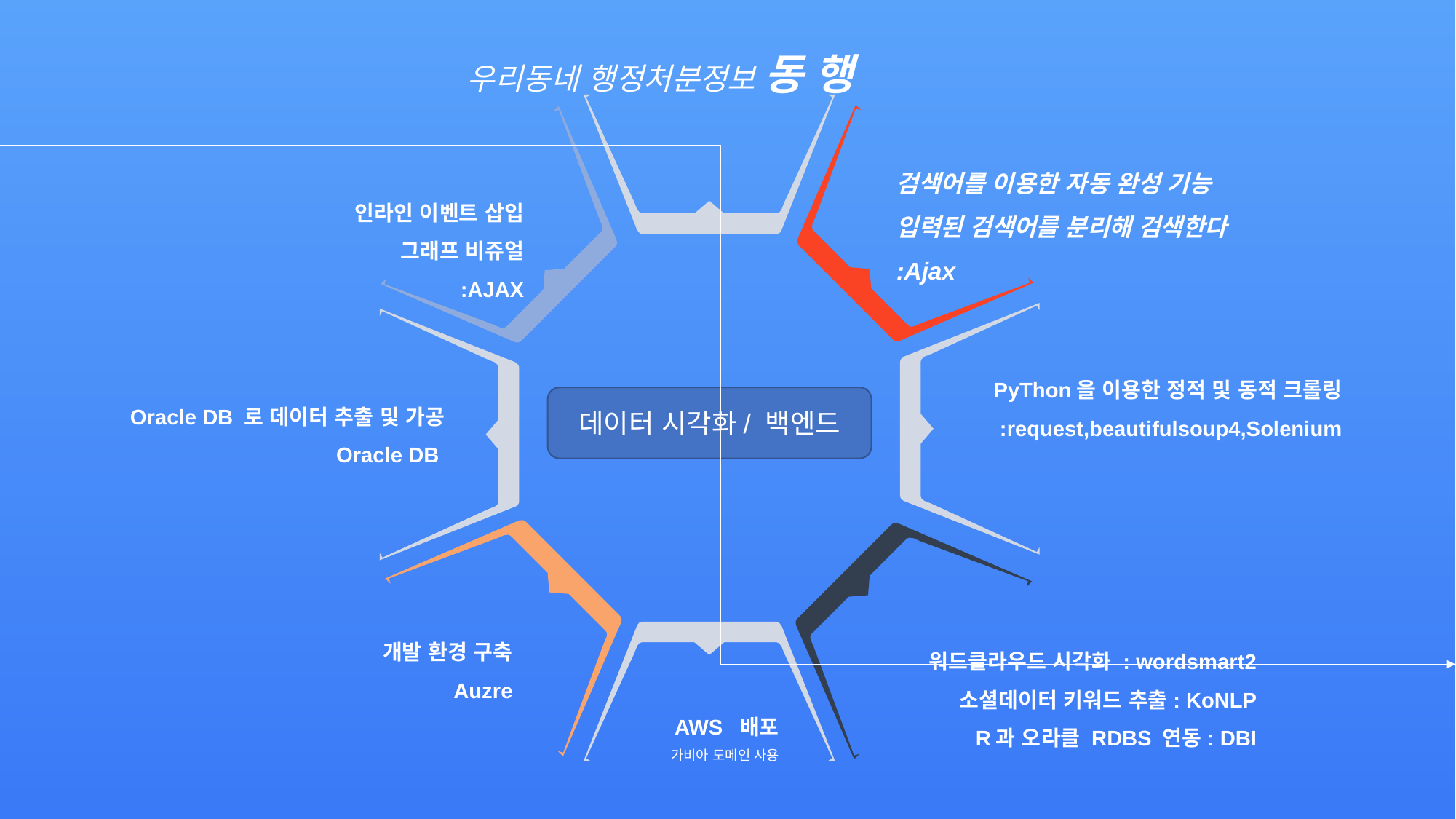

우리동네 행정처분정보 동 행

검색어를 이용한 자동 완성 기능
입력된 검색어를 분리해 검색한다
:Ajax

인라인 이벤트 삽입
그래프 비쥬얼
:AJAX
PyThon을 이용한 정적 및 동적 크롤링
:request,beautifulsoup4,Solenium

Oracle DB 로 데이터 추출 및 가공
Oracle DB
데이터 시각화/ 백엔드

개발 환경 구축
Auzre

워드클라우드 시각화 : wordsmart2
소셜데이터 키워드 추출: KoNLP
R과 오라클 RDBS 연동: DBI
AWS  배포
가비아 도메인 사용